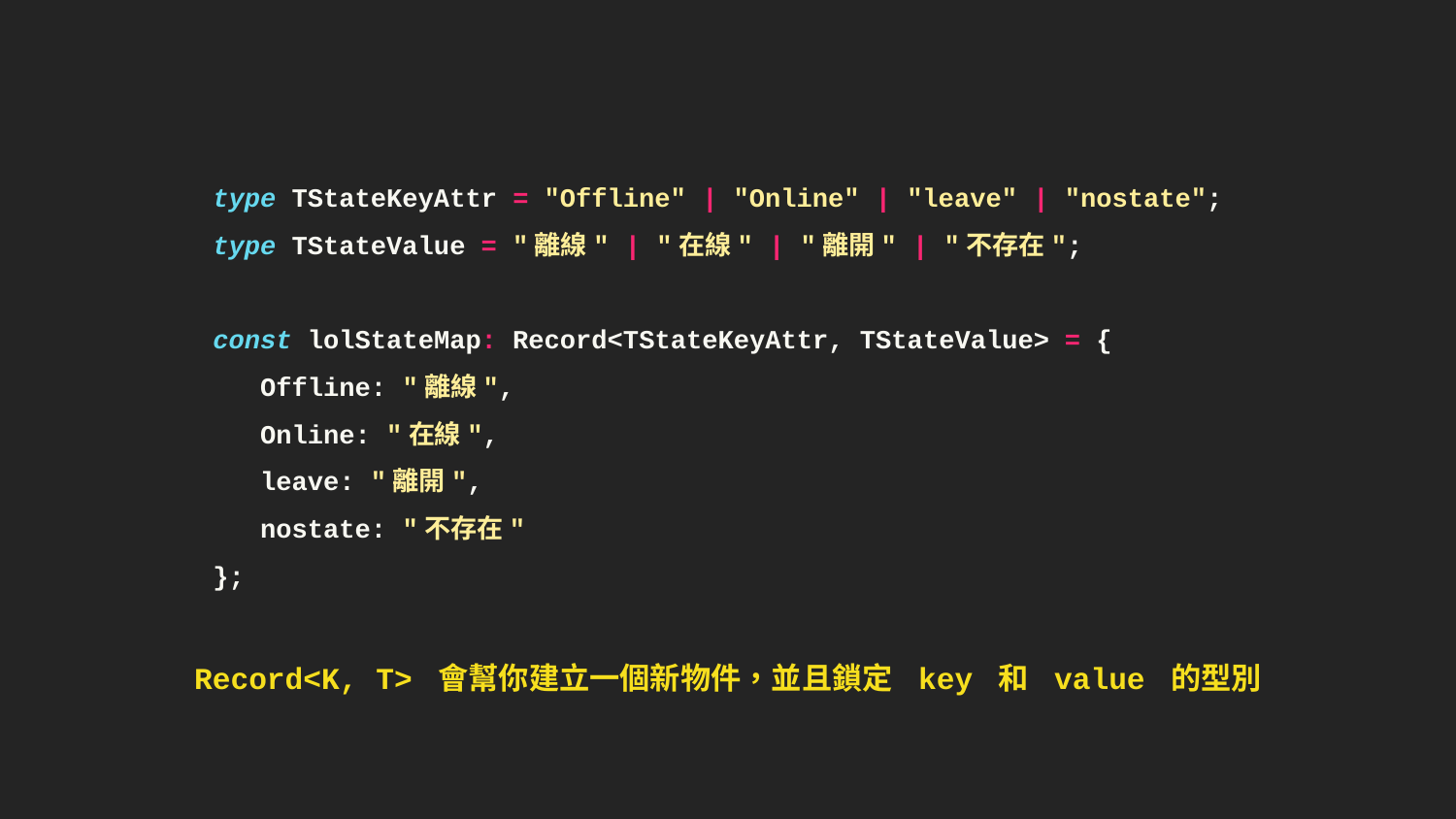

type TStateKeyAttr = "Offline" | "Online" | "leave" | "nostate";
type TStateValue = "離線" | "在線" | "離開" | "不存在";

const lolStateMap: Record<TStateKeyAttr, TStateValue> = {
   Offline: "離線",
   Online: "在線",
   leave: "離開",
   nostate: "不存在"
};
Record<K, T> 會幫你建立一個新物件，並且鎖定 key 和 value 的型別